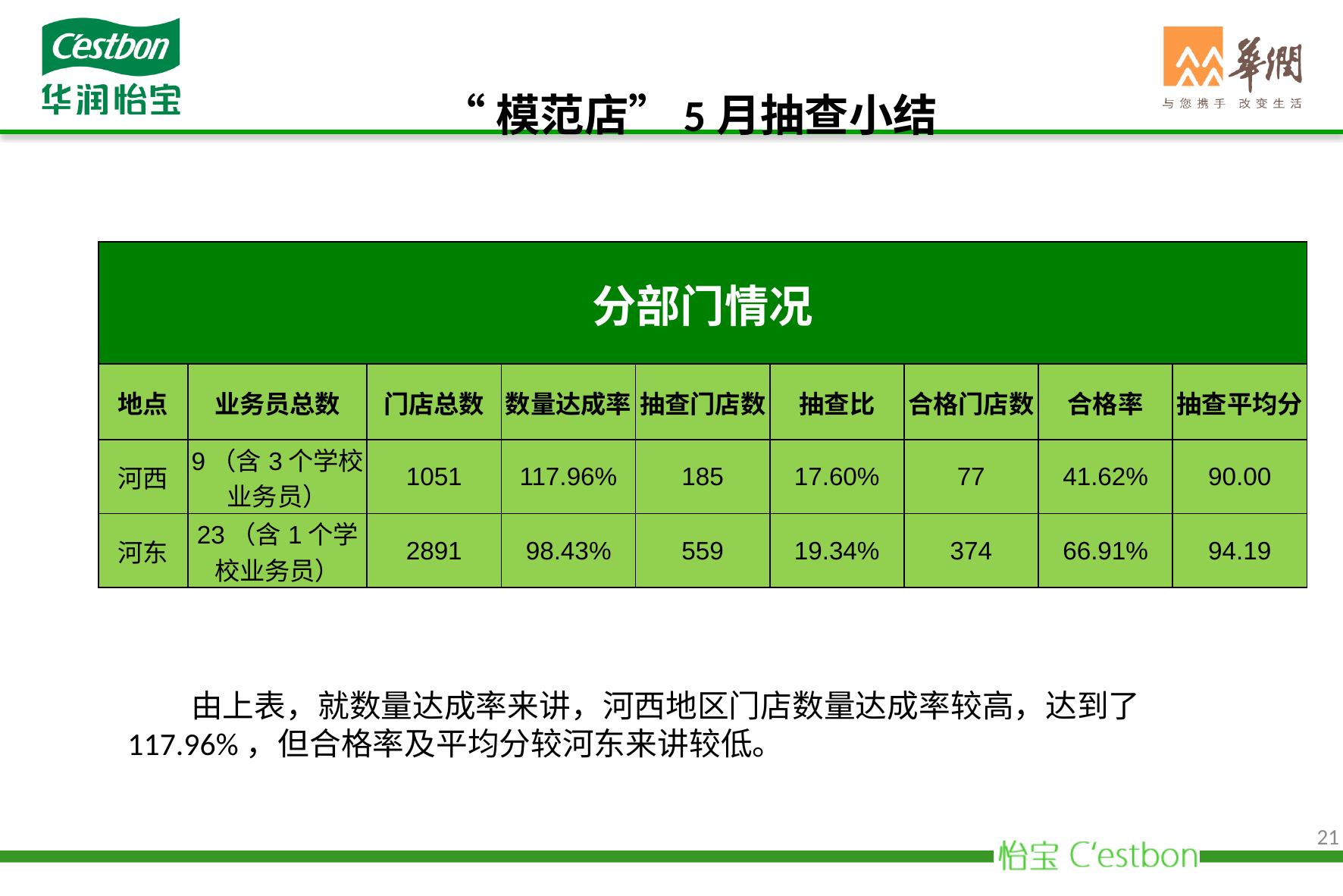

“模范店”5月抽查小结
| 分部门情况 |  |  |  |  |  |  |  |  |
| --- | --- | --- | --- | --- | --- | --- | --- | --- |
| 地点 | 业务员总数 | 门店总数 | 数量达成率 | 抽查门店数 | 抽查比 | 合格门店数 | 合格率 | 抽查平均分 |
| 河西 | 9（含3个学校业务员） | 1051 | 117.96% | 185 | 17.60% | 77 | 41.62% | 90.00 |
| 河东 | 23（含1个学校业务员） | 2891 | 98.43% | 559 | 19.34% | 374 | 66.91% | 94.19 |
        由上表，就数量达成率来讲，河西地区门店数量达成率较高，达到了117.96%，但合格率及平均分较河东来讲较低。
21